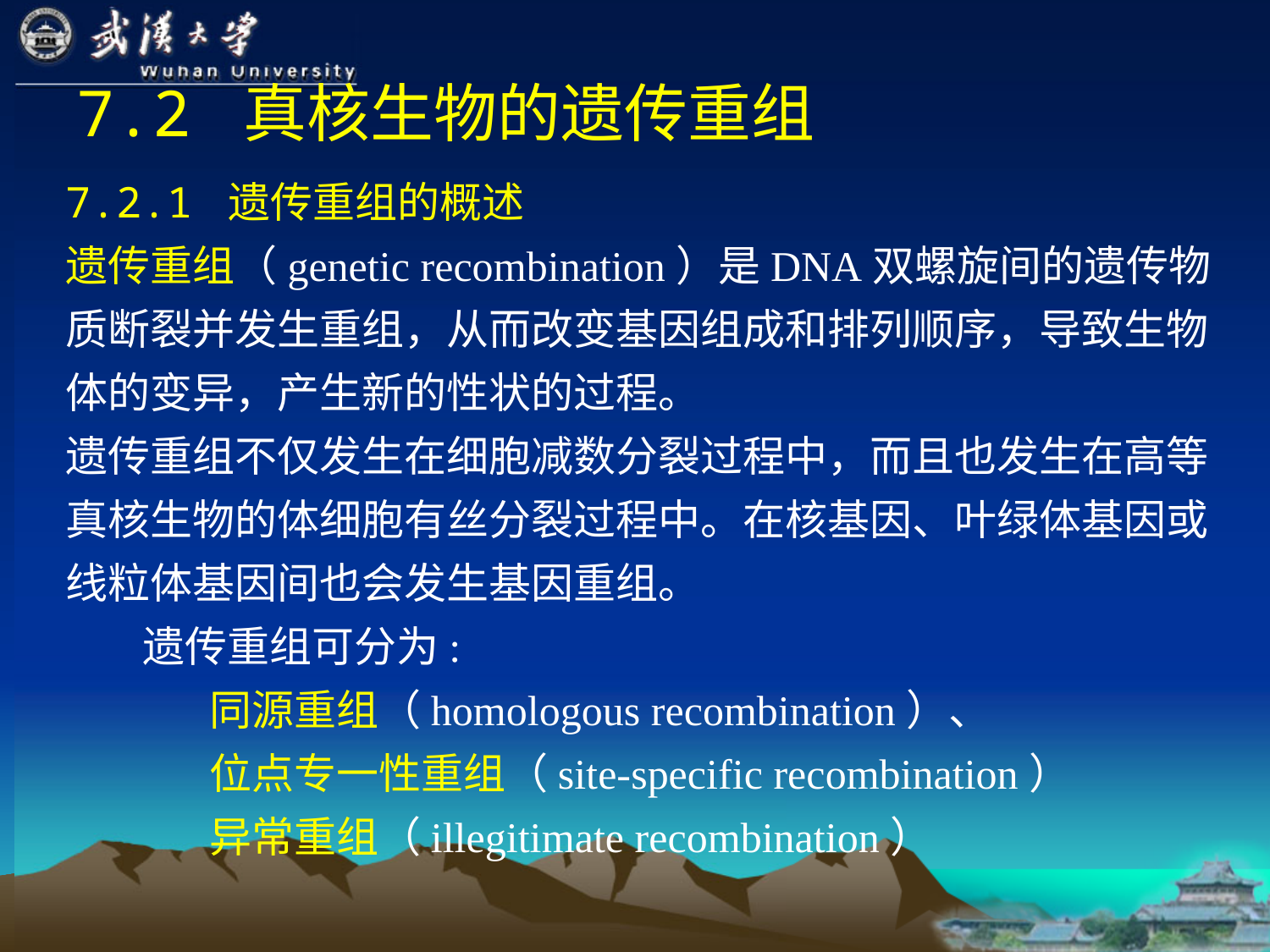

# 7.2 真核生物的遗传重组
7.2.1 遗传重组的概述
遗传重组（genetic recombination）是DNA双螺旋间的遗传物质断裂并发生重组，从而改变基因组成和排列顺序，导致生物体的变异，产生新的性状的过程。
遗传重组不仅发生在细胞减数分裂过程中，而且也发生在高等真核生物的体细胞有丝分裂过程中。在核基因、叶绿体基因或线粒体基因间也会发生基因重组。
       遗传重组可分为:
              同源重组（homologous recombination）、
              位点专一性重组（site-specific recombination）
              异常重组（illegitimate recombination）